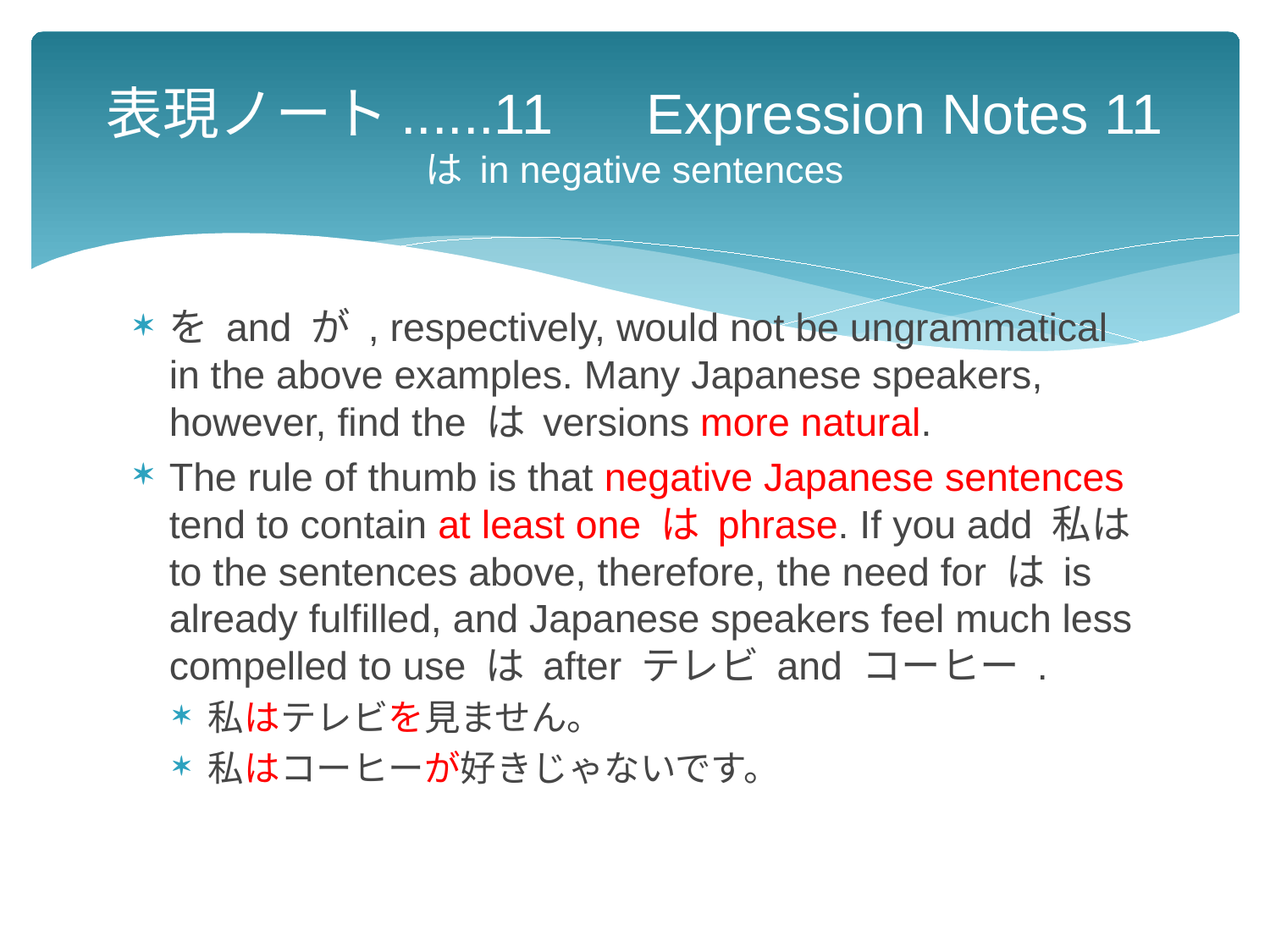

# 表現ノート......11　 Expression Notes 11 は in negative sentences
を and が , respectively, would not be ungrammatical in the above examples. Many Japanese speakers, however, find the は versions more natural.
The rule of thumb is that negative Japanese sentences tend to contain at least one は phrase. If you add 私は to the sentences above, therefore, the need for は is already fulfilled, and Japanese speakers feel much less compelled to use は after テレビ and コーヒー .
私はテレビを見ません。
私はコーヒーが好きじゃないです。